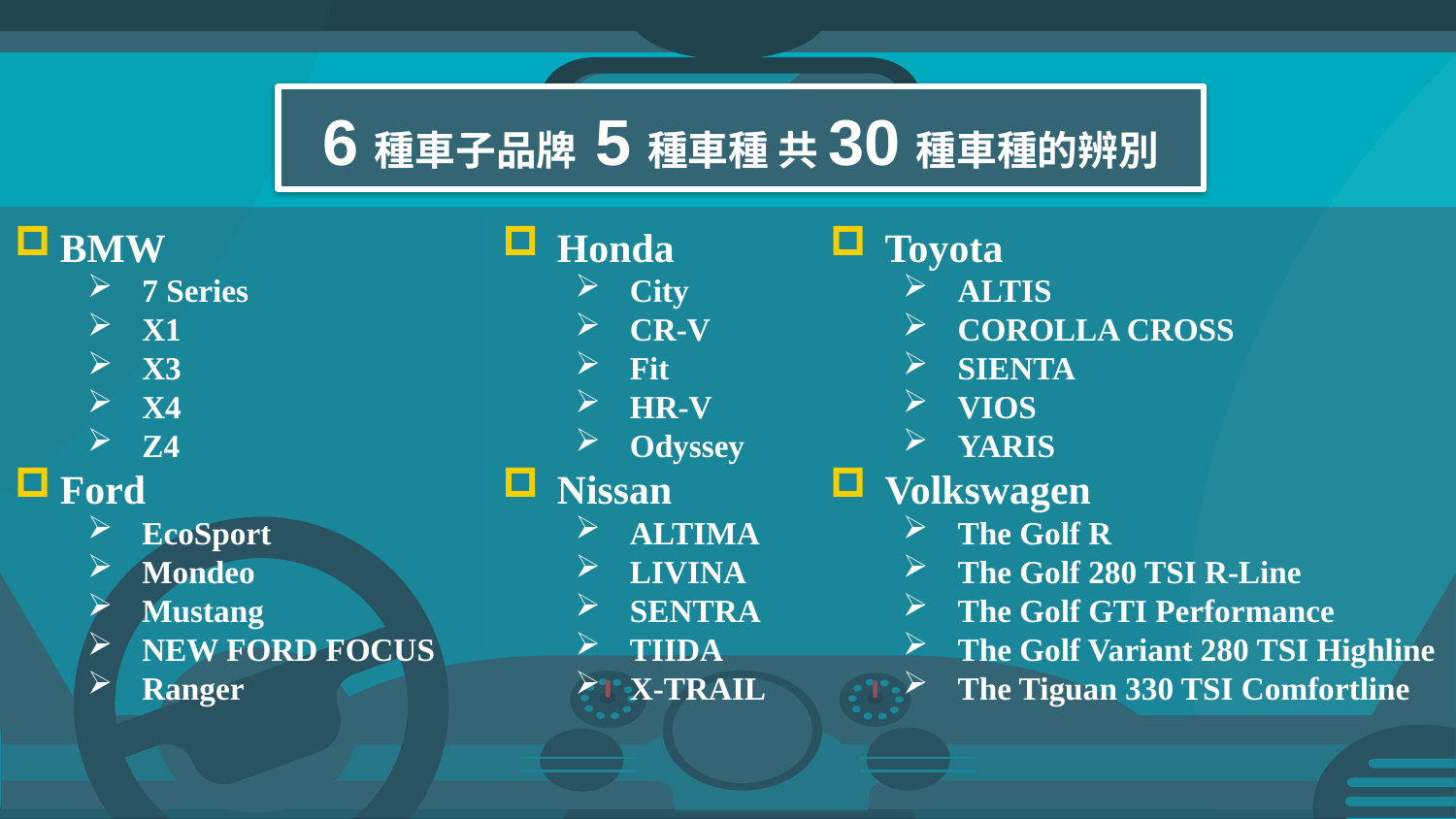

6種車子品牌 5種車種 共30種車種的辨別
Honda
City
CR-V
Fit
HR-V
Odyssey
Nissan
ALTIMA
LIVINA
SENTRA
TIIDA
X-TRAIL
BMW
7 Series
X1
X3
X4
Z4
Ford
EcoSport
Mondeo
Mustang
NEW FORD FOCUS
Ranger

Toyota
ALTIS
COROLLA CROSS
SIENTA
VIOS
YARIS
Volkswagen
The Golf R
The Golf 280 TSI R-Line
The Golf GTI Performance
The Golf Variant 280 TSI Highline
The Tiguan 330 TSI Comfortline